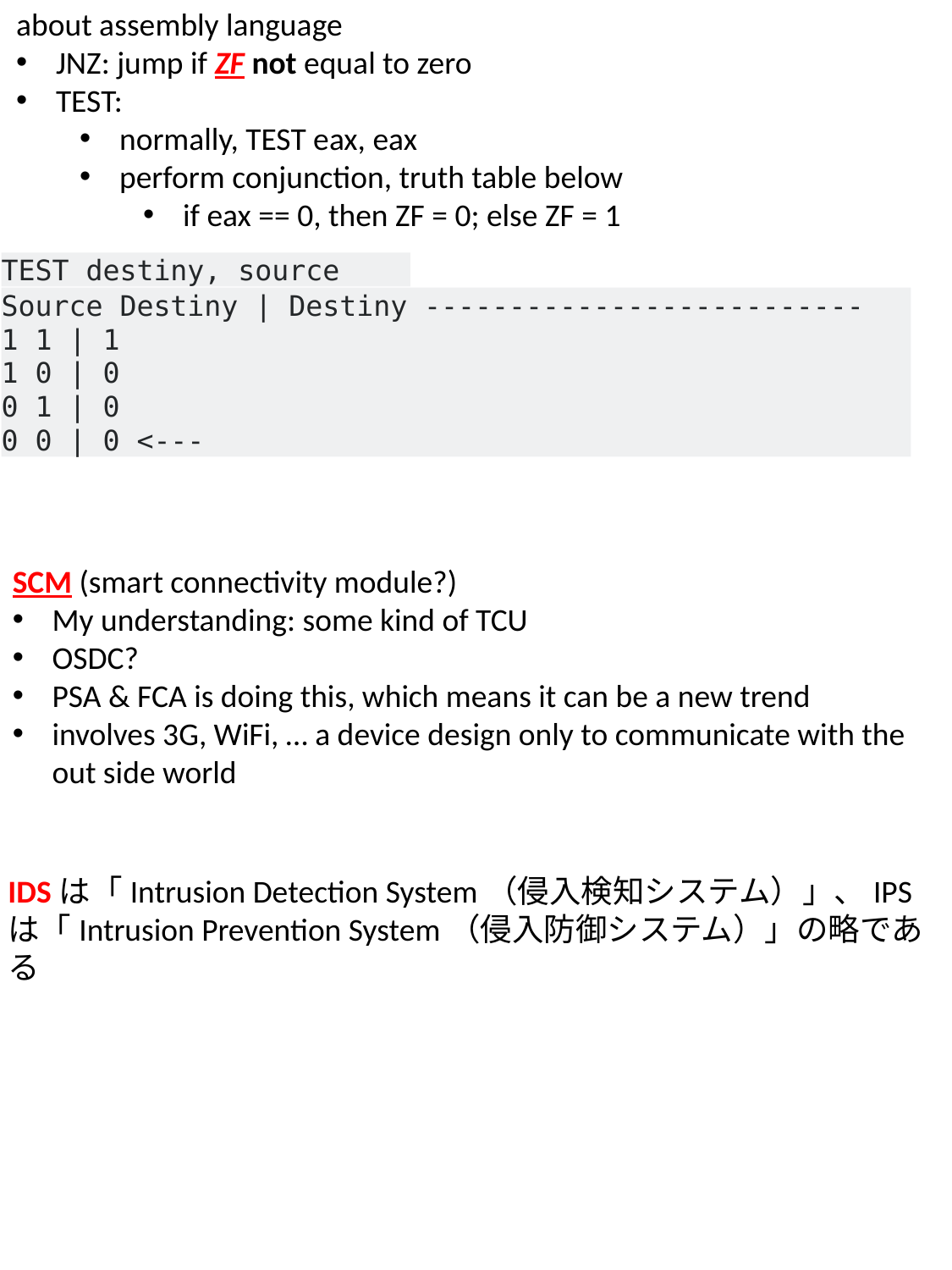

about assembly language
JNZ: jump if ZF not equal to zero
TEST:
normally, TEST eax, eax
perform conjunction, truth table below
if eax == 0, then ZF = 0; else ZF = 1
TEST destiny, source
Source Destiny | Destiny --------------------------
1 1 | 1
1 0 | 0
0 1 | 0
0 0 | 0 <---
SCM (smart connectivity module?)
My understanding: some kind of TCU
OSDC?
PSA & FCA is doing this, which means it can be a new trend
involves 3G, WiFi, … a device design only to communicate with the out side world
IDSは「Intrusion Detection System（侵入検知システム）」、IPSは「Intrusion Prevention System（侵入防御システム）」の略である